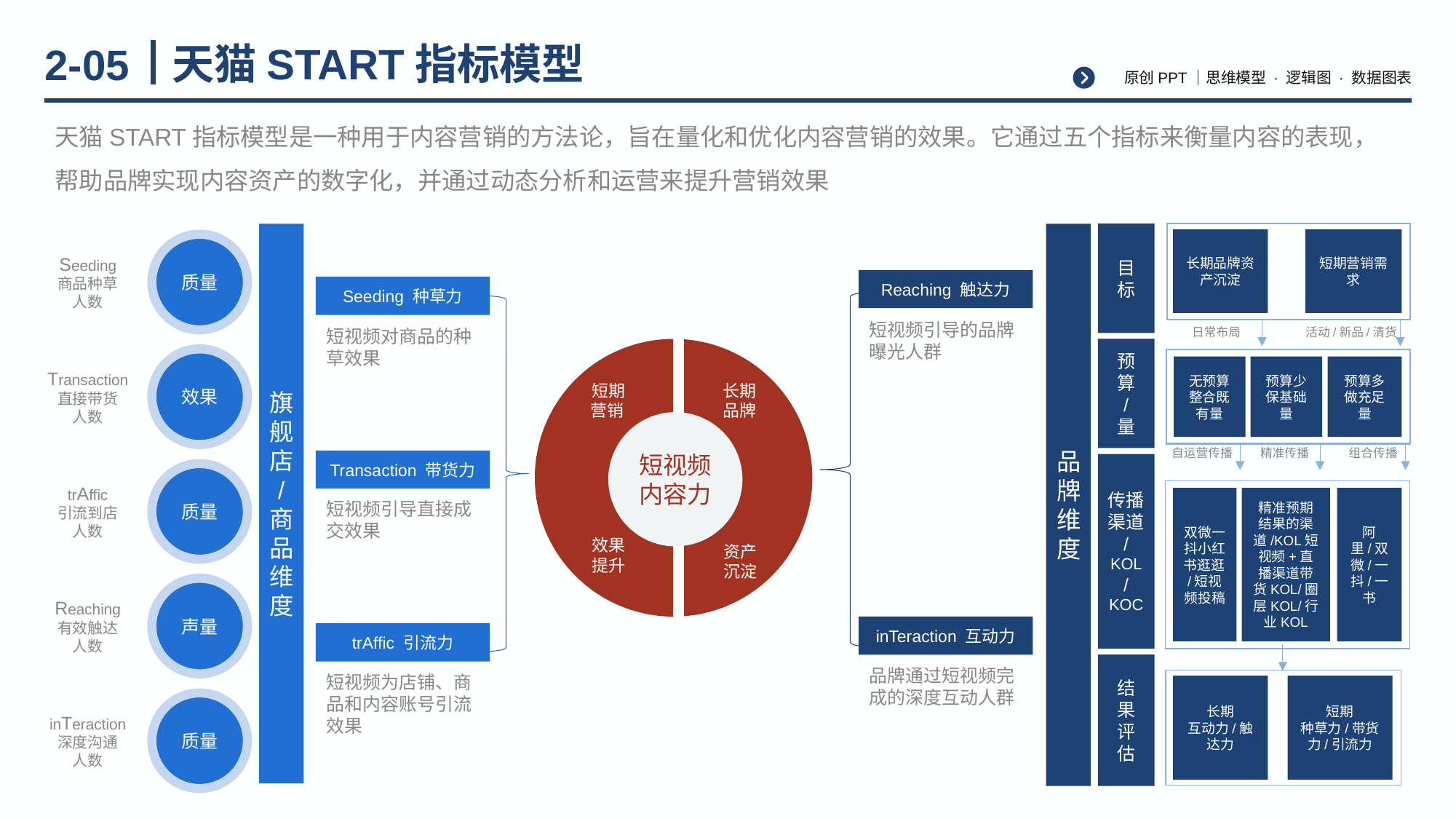

# 天猫START指标模型
2-05
天猫START指标模型是一种用于内容营销的方法论，旨在量化和优化内容营销的效果。它通过五个指标来衡量内容的表现，帮助品牌实现内容资产的数字化，并通过动态分析和运营来提升营销效果

旗舰店/
商品维度
品牌维度
目标
长期品牌资产沉淀
短期营销需求
质量
Seeding
商品种草
人数
Reaching 触达力
Seeding 种草力

短视频引导的品牌曝光人群
短视频对商品的种草效果
日常布局
活动/新品/清货
预算
/
量

效果

无预算整合既有量
预算少保基础量
预算多做充足量
Transaction
直接带货
人数
短期
营销
长期品牌
短视频
内容力
自运营传播
精准传播
组合传播
Transaction 带货力
传播
渠道
/
KOL
/
KOC
质量

trAffic
引流到店
人数
双微一抖小红书逛逛/短视频投稿
精准预期结果的渠道/KOL短视频+直播渠道带货KOL/圈层KOL/行业KOL
阿里/双微/一抖/一书
短视频引导直接成交效果
效果
提升
资产沉淀
声量
Reaching
有效触达
人数
inTeraction 互动力
trAffic 引流力
结果评估
品牌通过短视频完成的深度互动人群
短视频为店铺、商品和内容账号引流效果

长期
互动力/触达力
短期
种草力/带货力/引流力
质量
inTeraction
深度沟通
人数